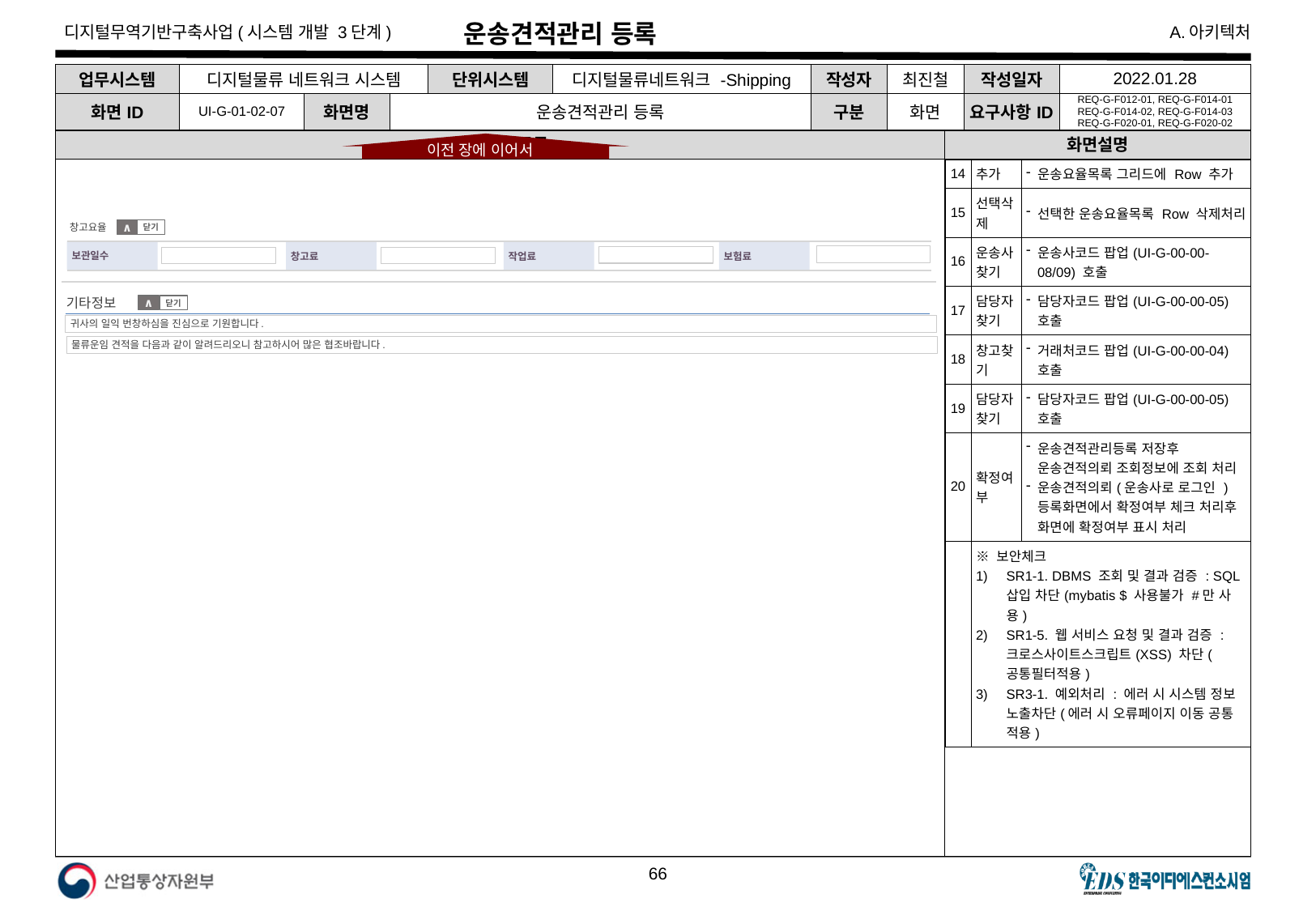

# 운송견적관리 등록
| 업무시스템 | 디지털물류 네트워크 시스템 |  |  | 단위시스템 | 디지털물류네트워크 -Shipping | 작성자 | 최진철 | 작성일자 | 2022.01.28 |
| --- | --- | --- | --- | --- | --- | --- | --- | --- | --- |
| 화면ID | UI-G-01-02-07 | 화면명 | 운송견적관리 등록 |  |  | 구분 | 화면 | 요구사항ID | REQ-G-F012-01, REQ-G-F014-01 REQ-G-F014-02, REQ-G-F014-03 REQ-G-F020-01, REQ-G-F020-02 |
견적관리 등록
화면설명

이전 장에 이어서

| 14 | 추가 | 운송요율목록 그리드에 Row 추가 |
| --- | --- | --- |
| 15 | 선택삭제 | 선택한 운송요율목록 Row 삭제처리 |
| 16 | 운송사찾기 | 운송사코드 팝업(UI-G-00-00-08/09) 호출 |
| 17 | 담당자찾기 | 담당자코드 팝업(UI-G-00-00-05) 호출 |
| 18 | 창고찾기 | 거래처코드 팝업(UI-G-00-00-04) 호출 |
| 19 | 담당자찾기 | 담당자코드 팝업(UI-G-00-00-05) 호출 |
| 20 | 확정여부 | 운송견적관리등록 저장후 운송견적의뢰 조회정보에 조회 처리 운송견적의뢰(운송사로 로그인 ) 등록화면에서 확정여부 체크 처리후 화면에 확정여부 표시 처리 |
|  | ※ 보안체크 SR1-1. DBMS 조회 및 결과 검증 : SQL 삽입 차단(mybatis $ 사용불가 #만 사용) SR1-5. 웹 서비스 요청 및 결과 검증 : 크로스사이트스크립트(XSS) 차단(공통필터적용) SR3-1. 예외처리 : 에러 시 시스템 정보 노출차단(에러 시 오류페이지 이동 공통 적용) |  |

창고요율
닫기
∧
보관일수
창고료
보험료
작업료

기타정보
닫기
∧
귀사의 일익 번창하심을 진심으로 기원합니다.
물류운임 견적을 다음과 같이 알려드리오니 참고하시어 많은 협조바랍니다.